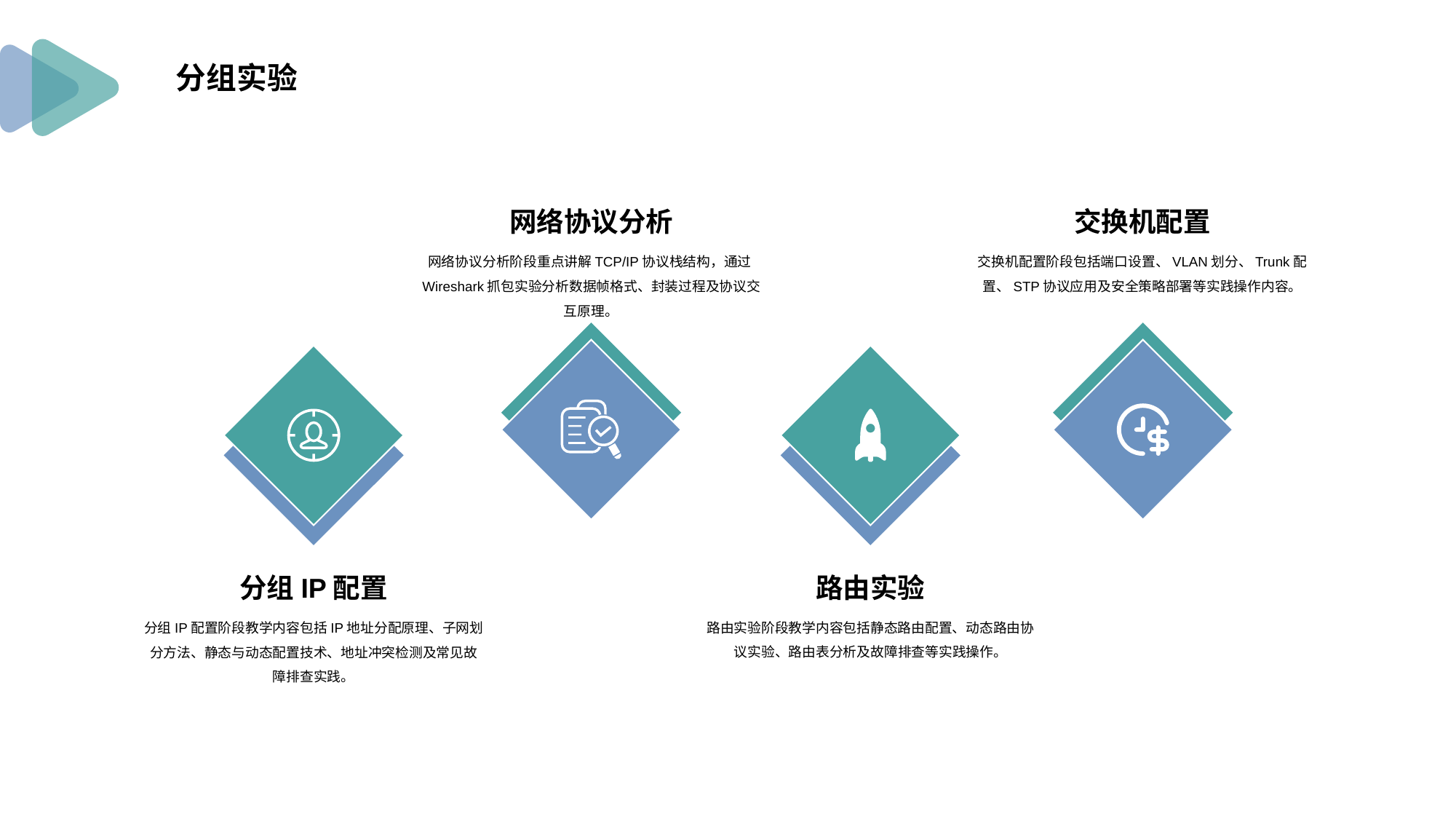

分组实验
网络协议分析
网络协议分析阶段重点讲解TCP/IP协议栈结构，通过Wireshark抓包实验分析数据帧格式、封装过程及协议交互原理。
交换机配置
交换机配置阶段包括端口设置、VLAN划分、Trunk配置、STP协议应用及安全策略部署等实践操作内容。

分组IP配置
分组IP配置阶段教学内容包括IP地址分配原理、子网划分方法、静态与动态配置技术、地址冲突检测及常见故障排查实践。
路由实验
路由实验阶段教学内容包括静态路由配置、动态路由协议实验、路由表分析及故障排查等实践操作。